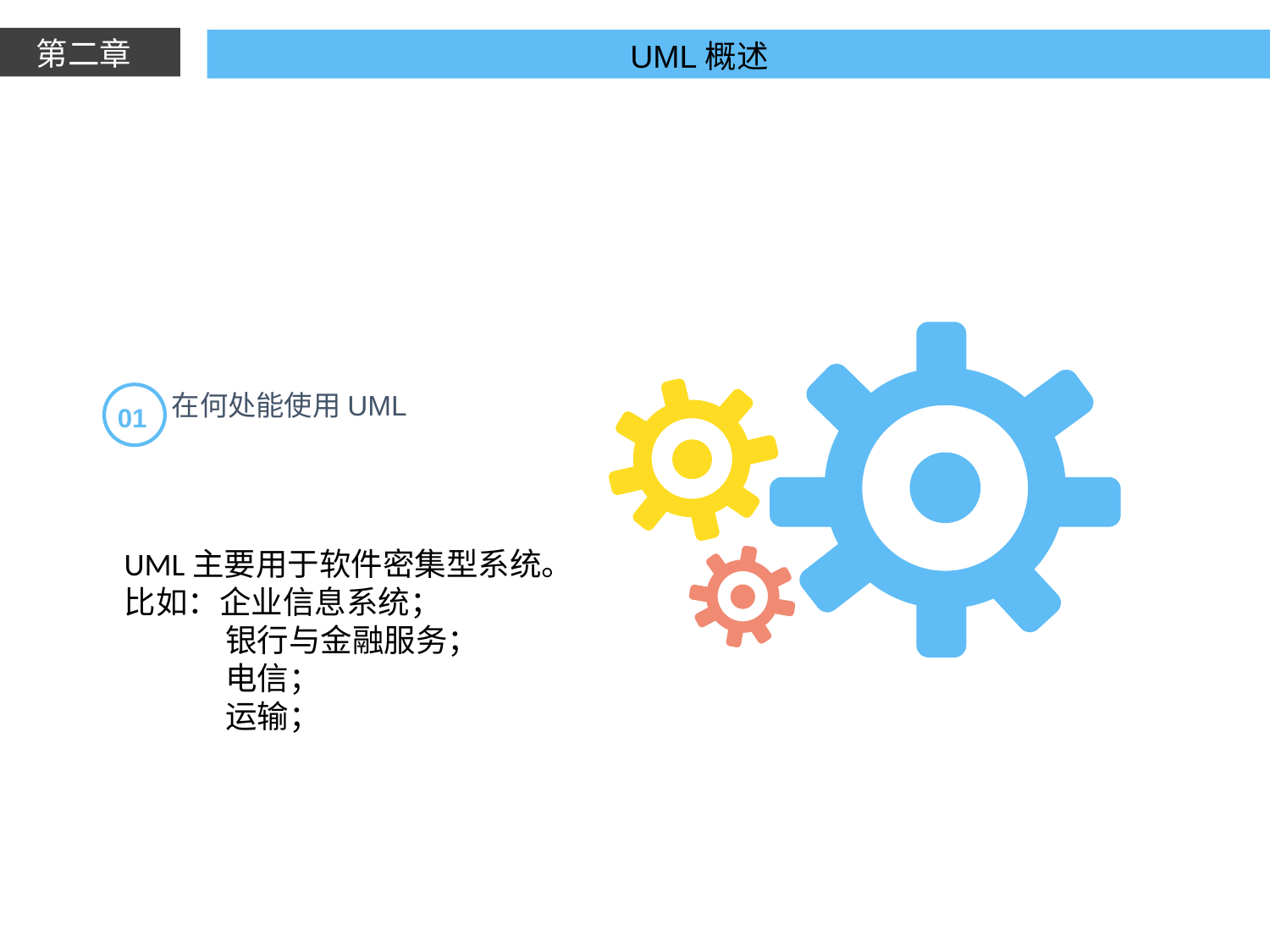

第二章

UML概述

在何处能使用UML

01
UML主要用于软件密集型系统。
比如：企业信息系统；
             银行与金融服务；
             电信；
             运输；